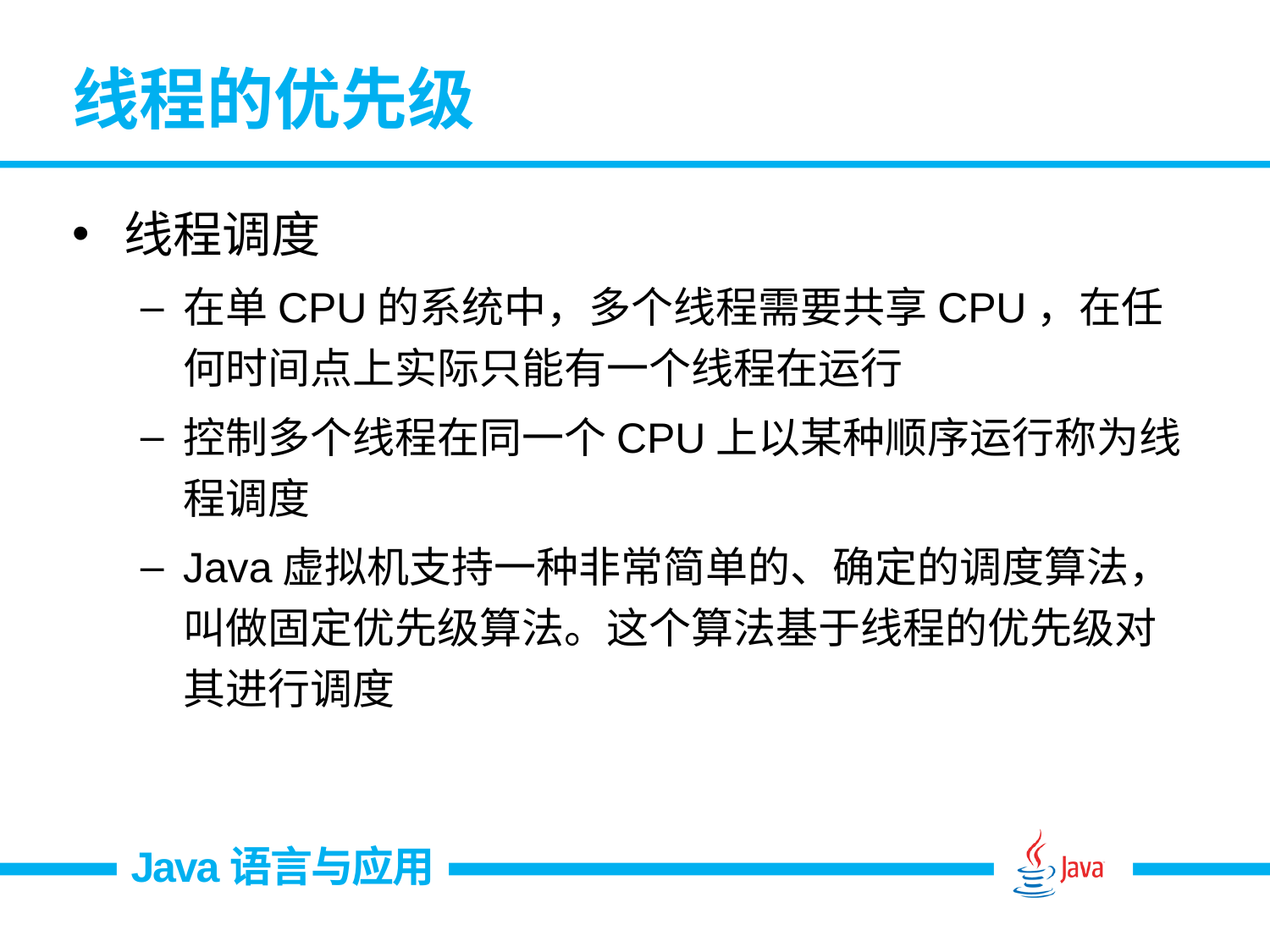

# 线程的优先级
线程调度
在单CPU的系统中，多个线程需要共享CPU，在任何时间点上实际只能有一个线程在运行
控制多个线程在同一个CPU上以某种顺序运行称为线程调度
Java虚拟机支持一种非常简单的、确定的调度算法，叫做固定优先级算法。这个算法基于线程的优先级对其进行调度